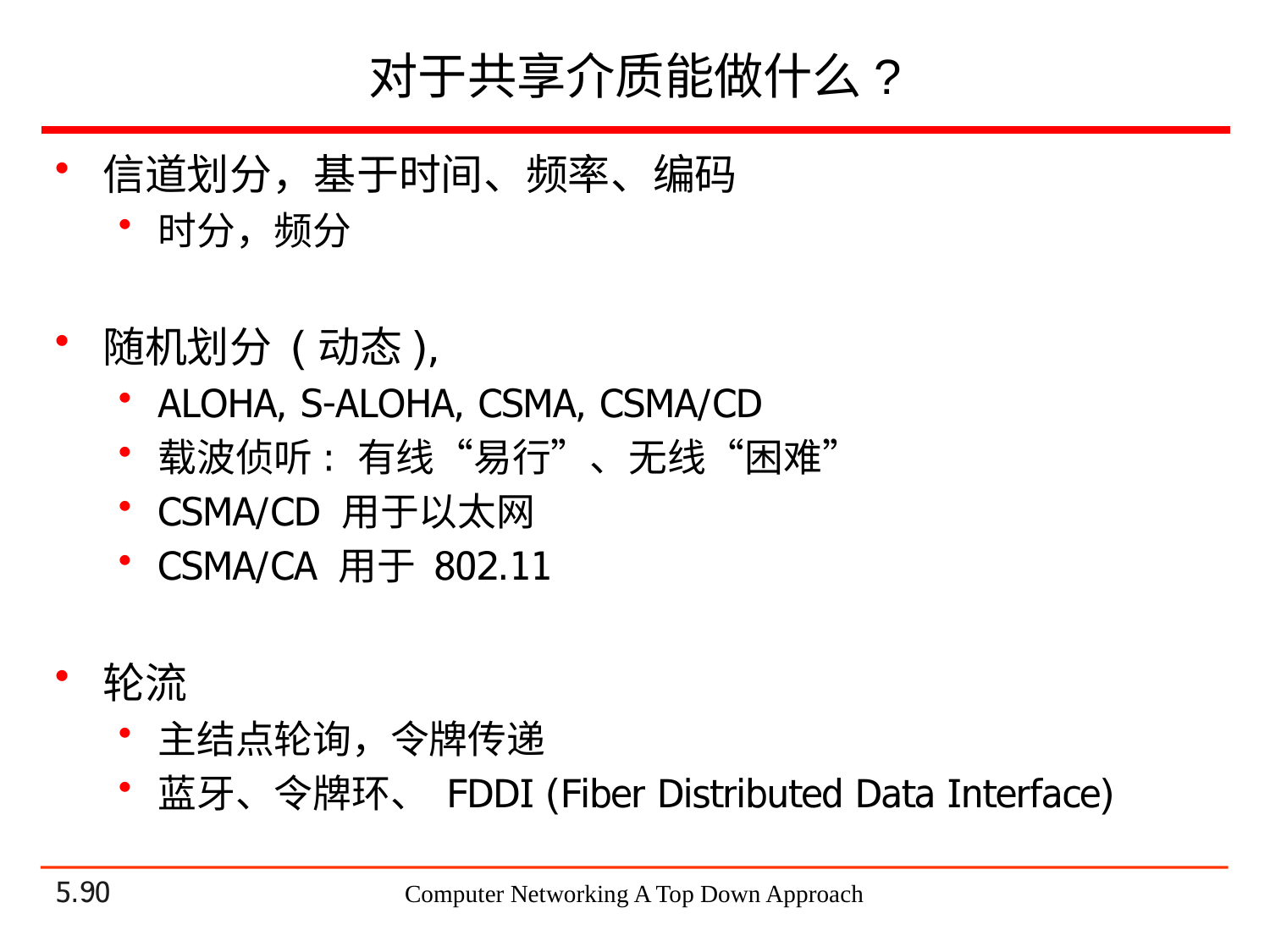

# 对于共享介质能做什么?
信道划分，基于时间、频率、编码
时分，频分

随机划分 (动态),
ALOHA, S-ALOHA, CSMA, CSMA/CD
载波侦听: 有线“易行”、无线“困难”
CSMA/CD 用于以太网
CSMA/CA 用于 802.11

轮流
主结点轮询，令牌传递
蓝牙、令牌环、 FDDI (Fiber Distributed Data Interface)